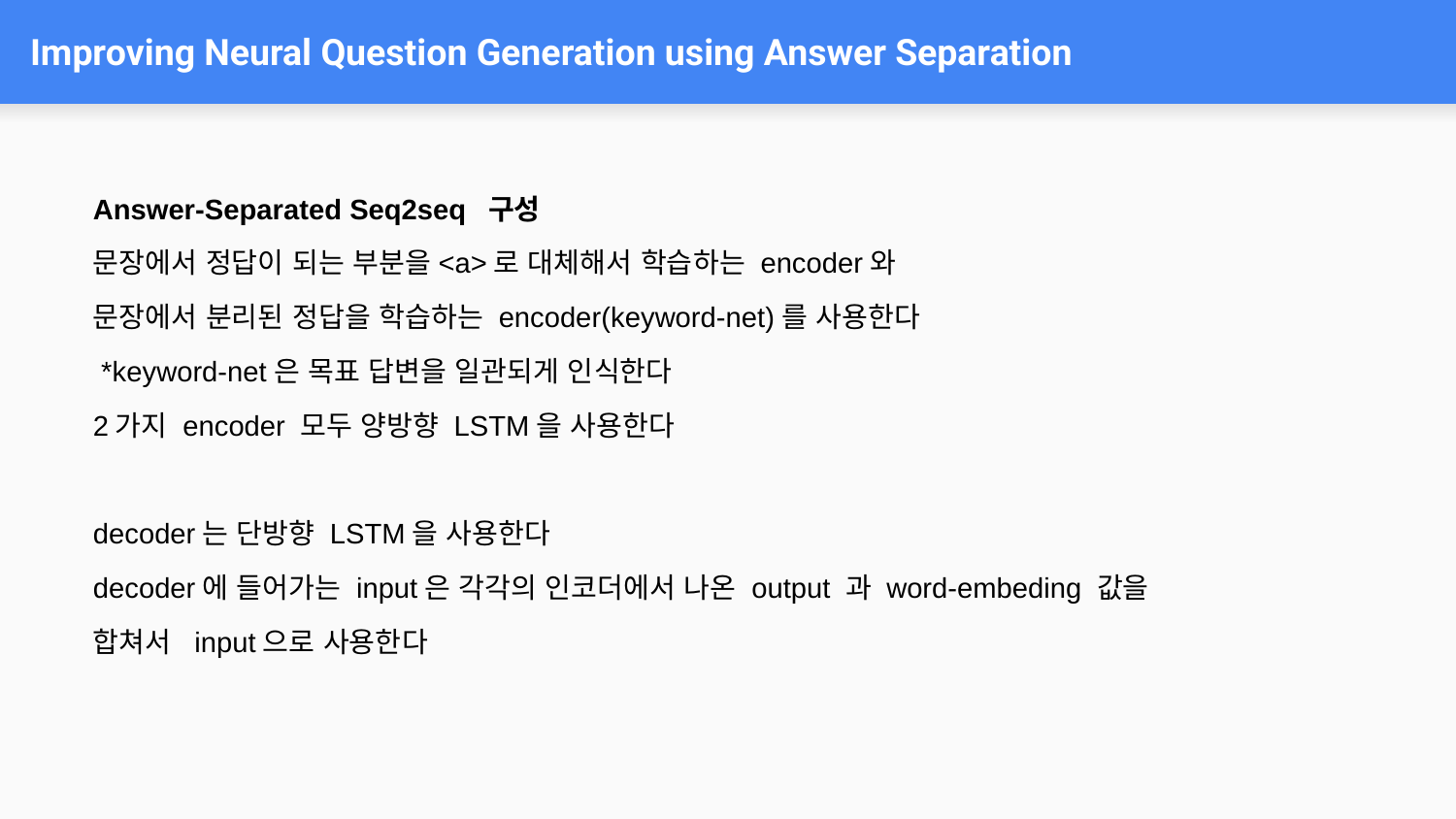

# Improving Neural Question Generation using Answer Separation
Answer-Separated Seq2seq  구성
문장에서 정답이 되는 부분을<a>로 대체해서 학습하는 encoder와
문장에서 분리된 정답을 학습하는 encoder(keyword-net)를 사용한다
 *keyword-net은 목표 답변을 일관되게 인식한다
2가지 encoder 모두 양방향 LSTM을 사용한다

decoder는 단방향 LSTM을 사용한다
decoder에 들어가는 input은 각각의 인코더에서 나온 output 과 word-embeding 값을
합쳐서  input으로 사용한다